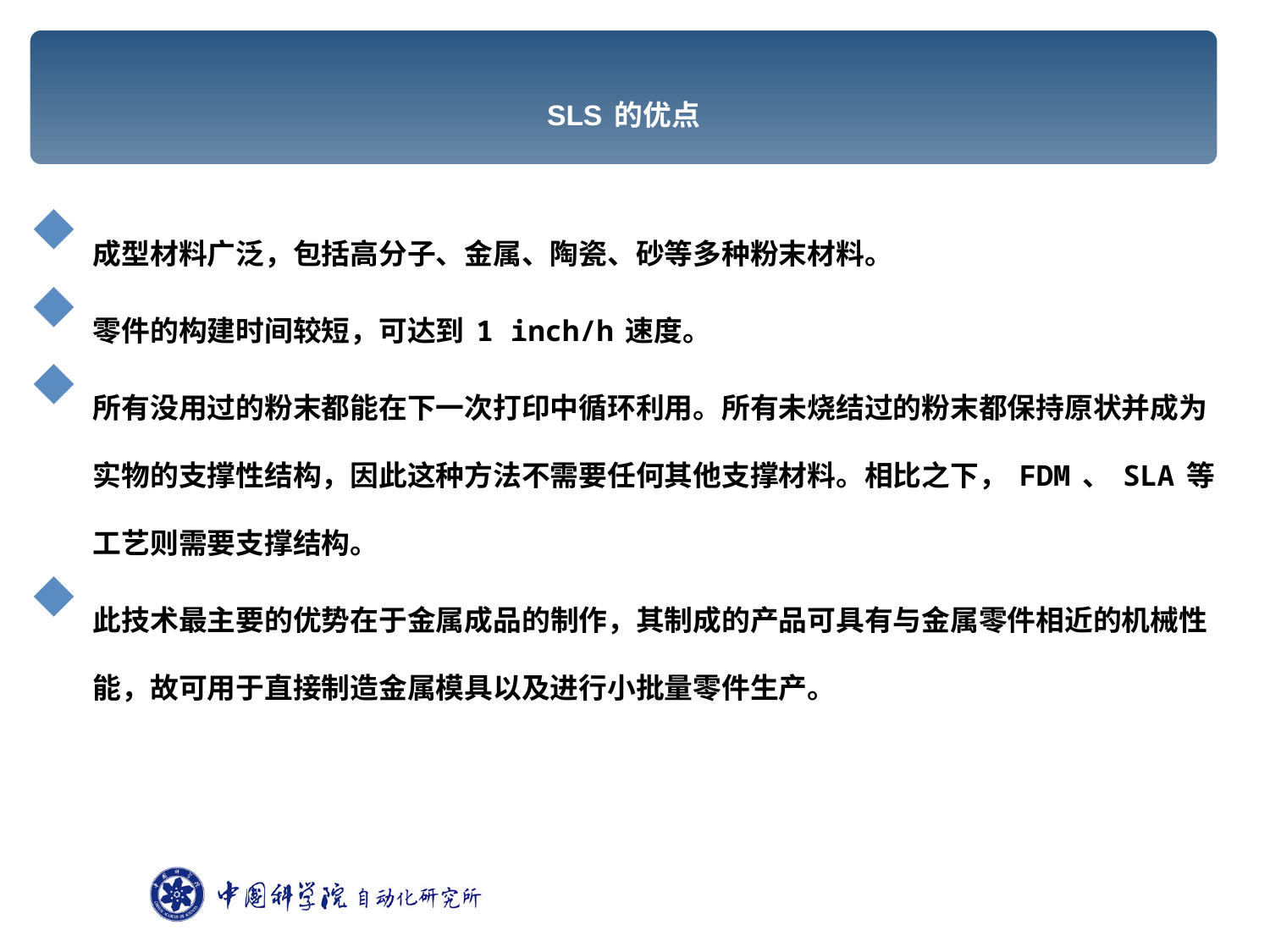

SLS的优点
成型材料广泛，包括高分子、金属、陶瓷、砂等多种粉末材料。
零件的构建时间较短，可达到1 inch/h速度。
所有没用过的粉末都能在下一次打印中循环利用。所有未烧结过的粉末都保持原状并成为实物的支撑性结构，因此这种方法不需要任何其他支撑材料。相比之下，FDM、SLA等工艺则需要支撑结构。
此技术最主要的优势在于金属成品的制作，其制成的产品可具有与金属零件相近的机械性能，故可用于直接制造金属模具以及进行小批量零件生产。